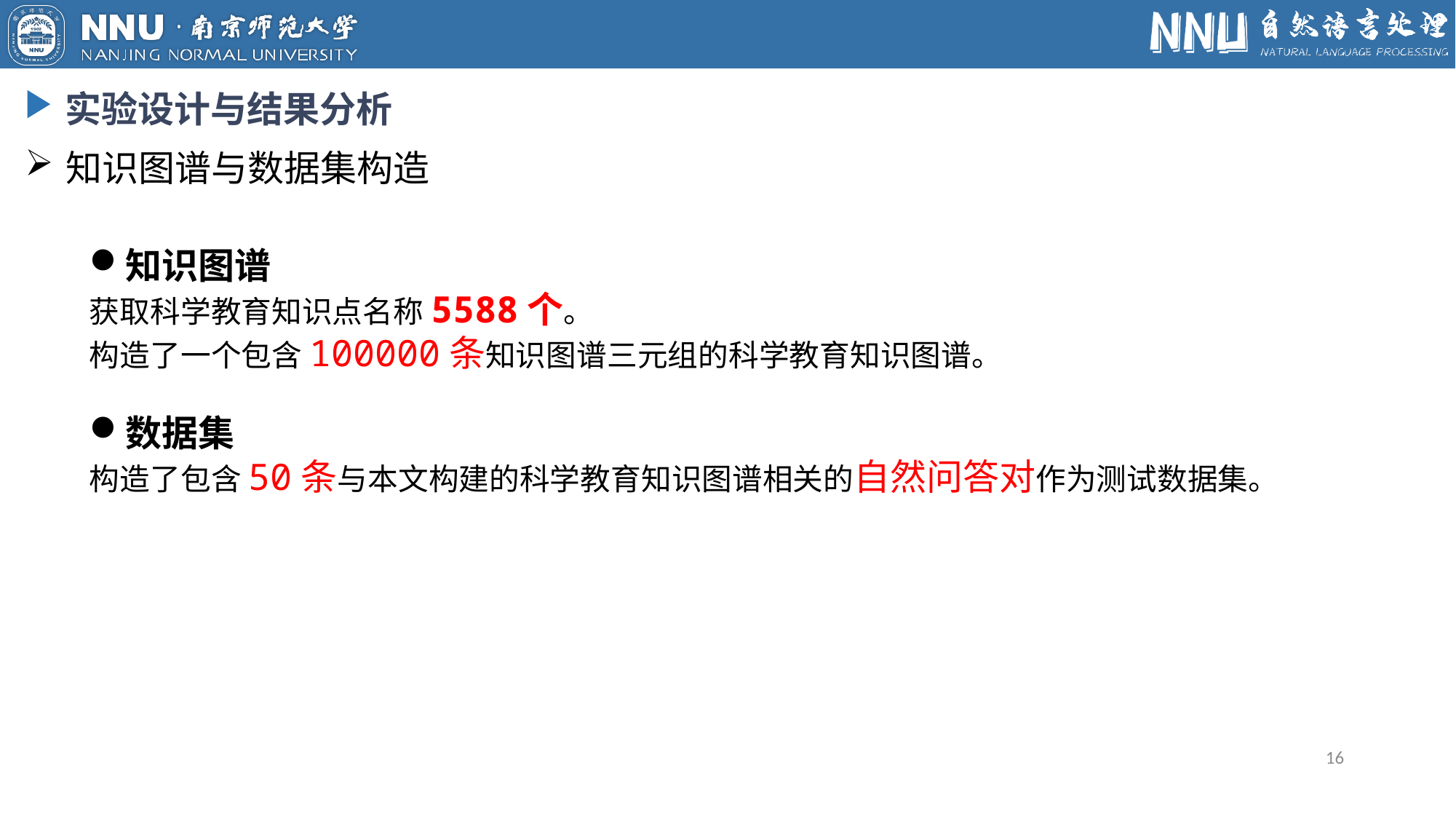

实验设计与结果分析

知识图谱与数据集构造
知识图谱
获取科学教育知识点名称5588个。
构造了一个包含100000条知识图谱三元组的科学教育知识图谱。

数据集
构造了包含50条与本文构建的科学教育知识图谱相关的自然问答对作为测试数据集。
16